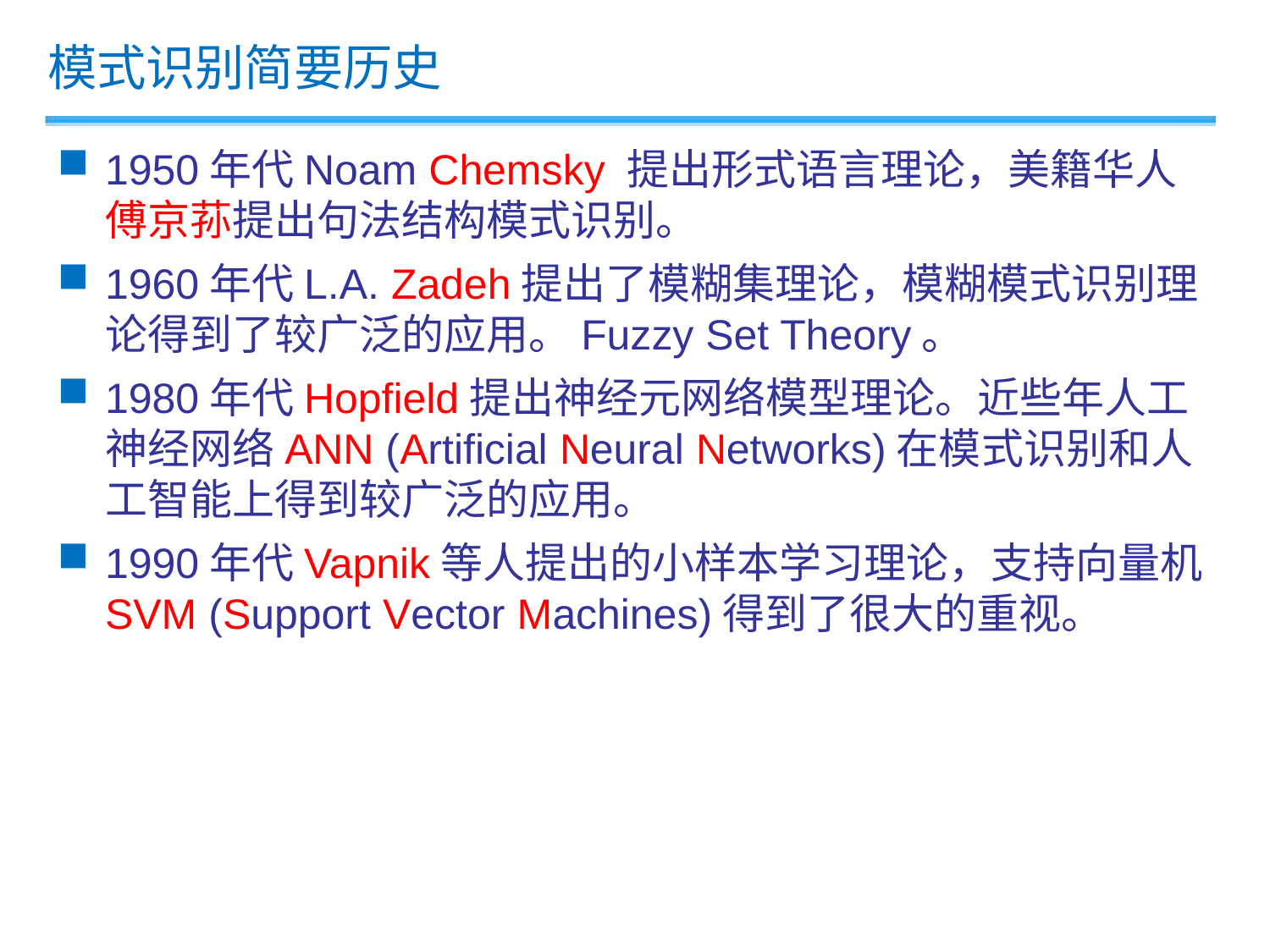

模式识别简要历史
1950年代Noam Chemsky 提出形式语言理论，美籍华人  傅京荪提出句法结构模式识别。
1960年代L.A. Zadeh提出了模糊集理论，模糊模式识别理论得到了较广泛的应用。Fuzzy Set Theory。
1980年代Hopfield提出神经元网络模型理论。近些年人工神经网络ANN (Artificial Neural Networks)在模式识别和人工智能上得到较广泛的应用。
1990年代Vapnik等人提出的小样本学习理论，支持向量机SVM (Support Vector Machines)得到了很大的重视。